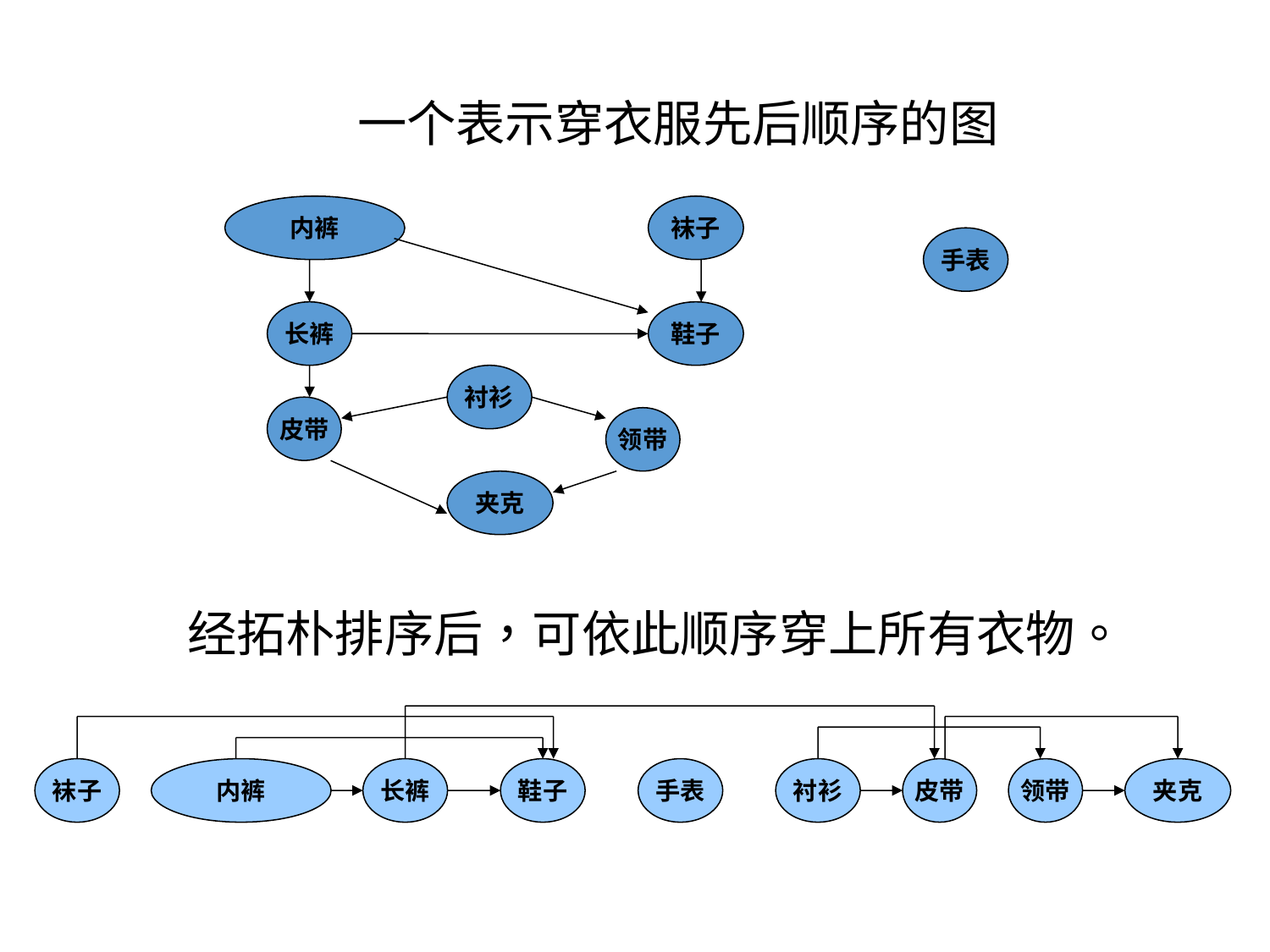

一个表示穿衣服先后顺序的图
内裤
袜子

手表

长裤
鞋子

衬衫
皮带

领带

夹克

经拓朴排序后，可依此顺序穿上所有衣物。

袜子
内裤
长裤
鞋子
手表
衬衫
皮带
领带
夹克